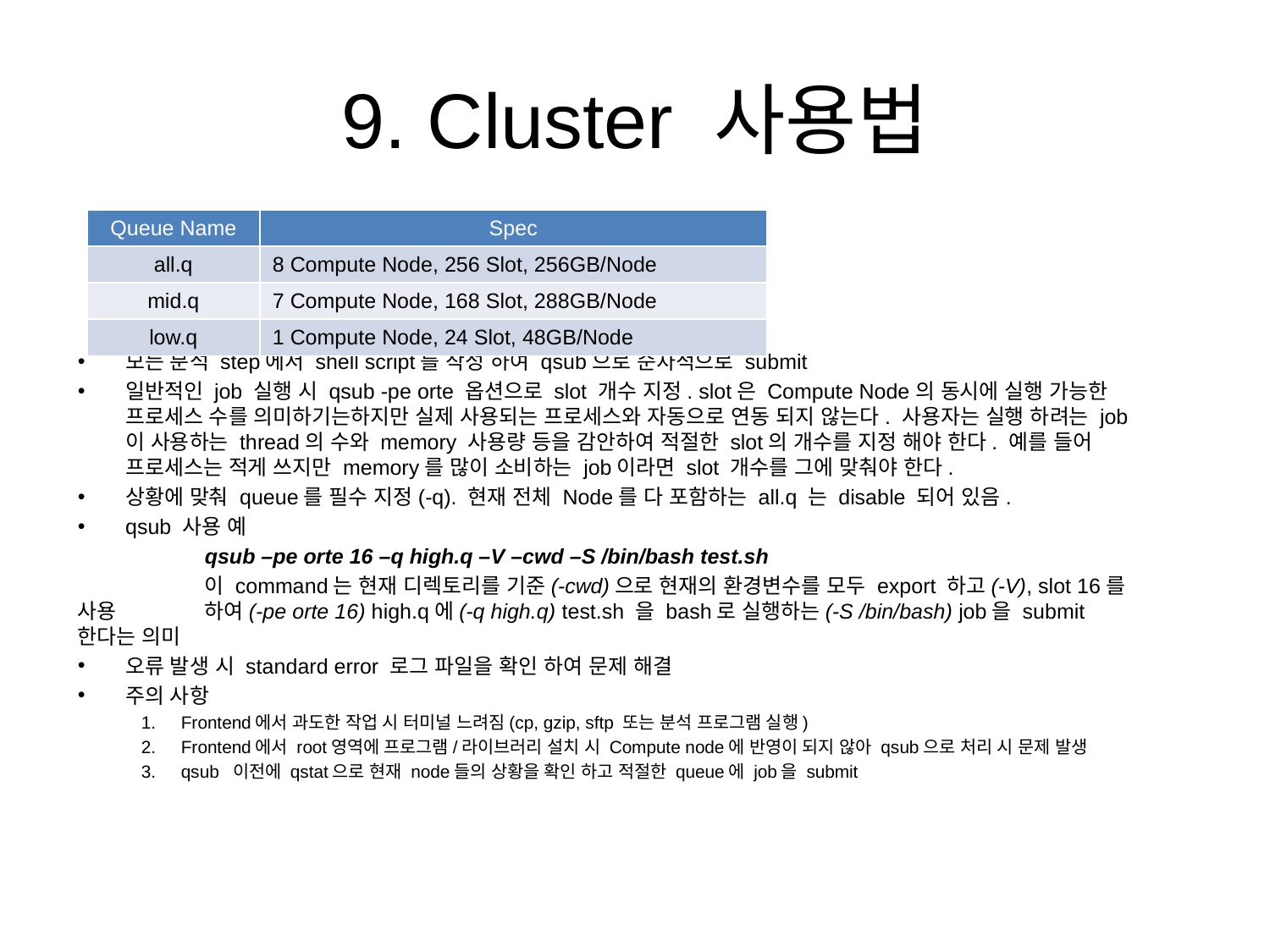

# 9. Cluster 사용법
| Queue Name | Spec |
| --- | --- |
| all.q | 8 Compute Node, 256 Slot, 256GB/Node |
| mid.q | 7 Compute Node, 168 Slot, 288GB/Node |
| low.q | 1 Compute Node, 24 Slot, 48GB/Node |

모든 분석 step에서 shell script를 작성 하여 qsub으로 순차적으로 submit
일반적인 job 실행 시 qsub -pe orte 옵션으로 slot 개수 지정. slot은 Compute Node의 동시에 실행 가능한 프로세스 수를 의미하기는하지만 실제 사용되는 프로세스와 자동으로 연동 되지 않는다. 사용자는 실행 하려는 job이 사용하는 thread의 수와 memory 사용량 등을 감안하여 적절한 slot의 개수를 지정 해야 한다. 예를 들어 프로세스는 적게 쓰지만 memory를 많이 소비하는 job이라면 slot 개수를 그에 맞춰야 한다.
상황에 맞춰 queue를 필수 지정(-q). 현재 전체 Node를 다 포함하는 all.q 는 disable 되어 있음.
qsub 사용 예
	qsub –pe orte 16 –q high.q –V –cwd –S /bin/bash test.sh
	이 command는 현재 디렉토리를 기준(-cwd)으로 현재의 환경변수를 모두 export 하고(-V), slot 16를 사용	하여(-pe orte 16) high.q에(-q high.q) test.sh 을 bash로 실행하는(-S /bin/bash) job을 submit 한다는 의미
오류 발생 시 standard error 로그 파일을 확인 하여 문제 해결
주의 사항
Frontend에서 과도한 작업 시 터미널 느려짐(cp, gzip, sftp 또는 분석 프로그램 실행)
Frontend에서 root영역에 프로그램/라이브러리 설치 시 Compute node에 반영이 되지 않아 qsub으로 처리 시 문제 발생
qsub  이전에 qstat으로 현재 node들의 상황을 확인 하고 적절한 queue에 job을 submit